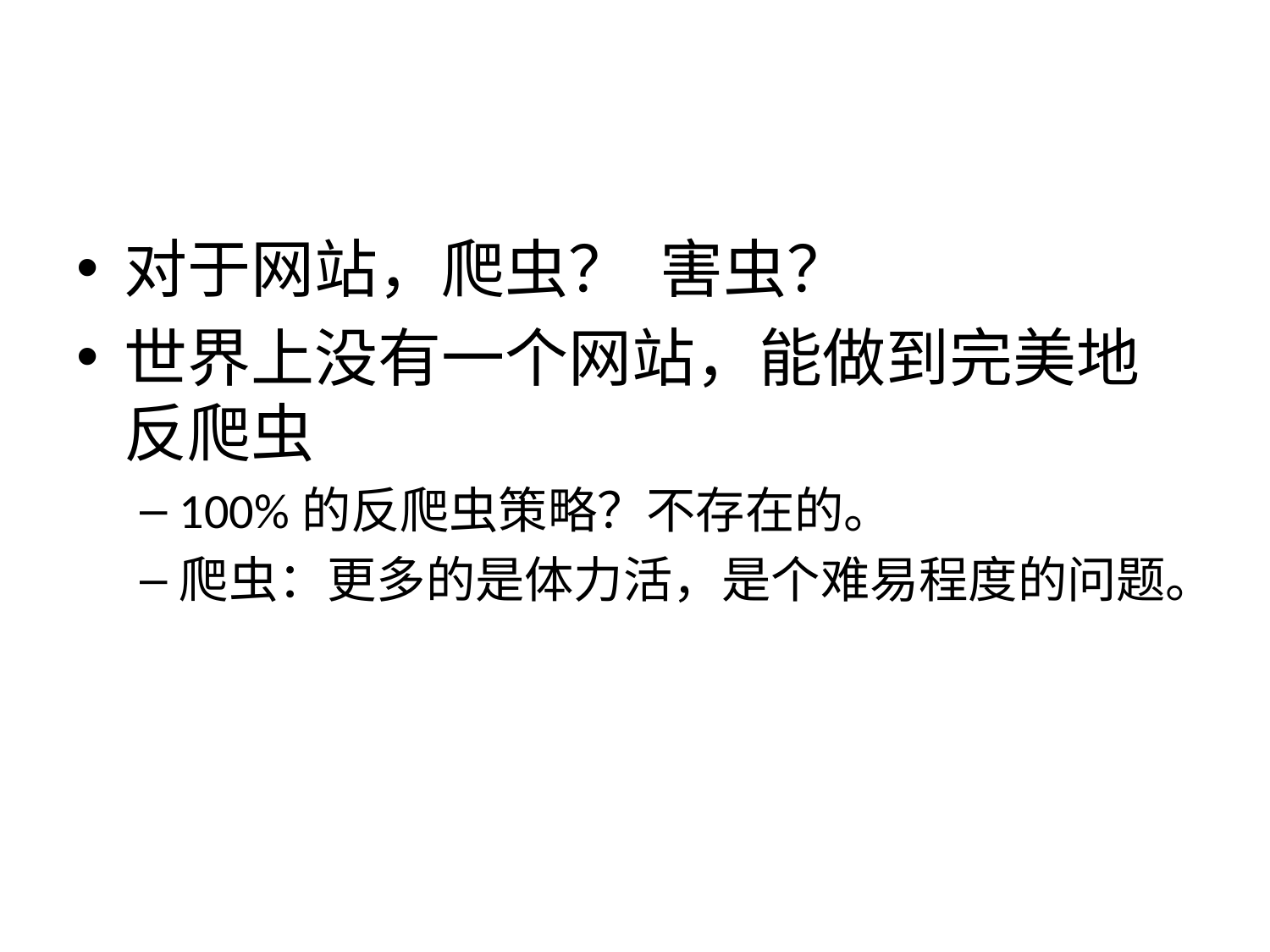

#
对于网站，爬虫？  害虫？
世界上没有一个网站，能做到完美地反爬虫
100%的反爬虫策略？不存在的。
爬虫：更多的是体力活，是个难易程度的问题。